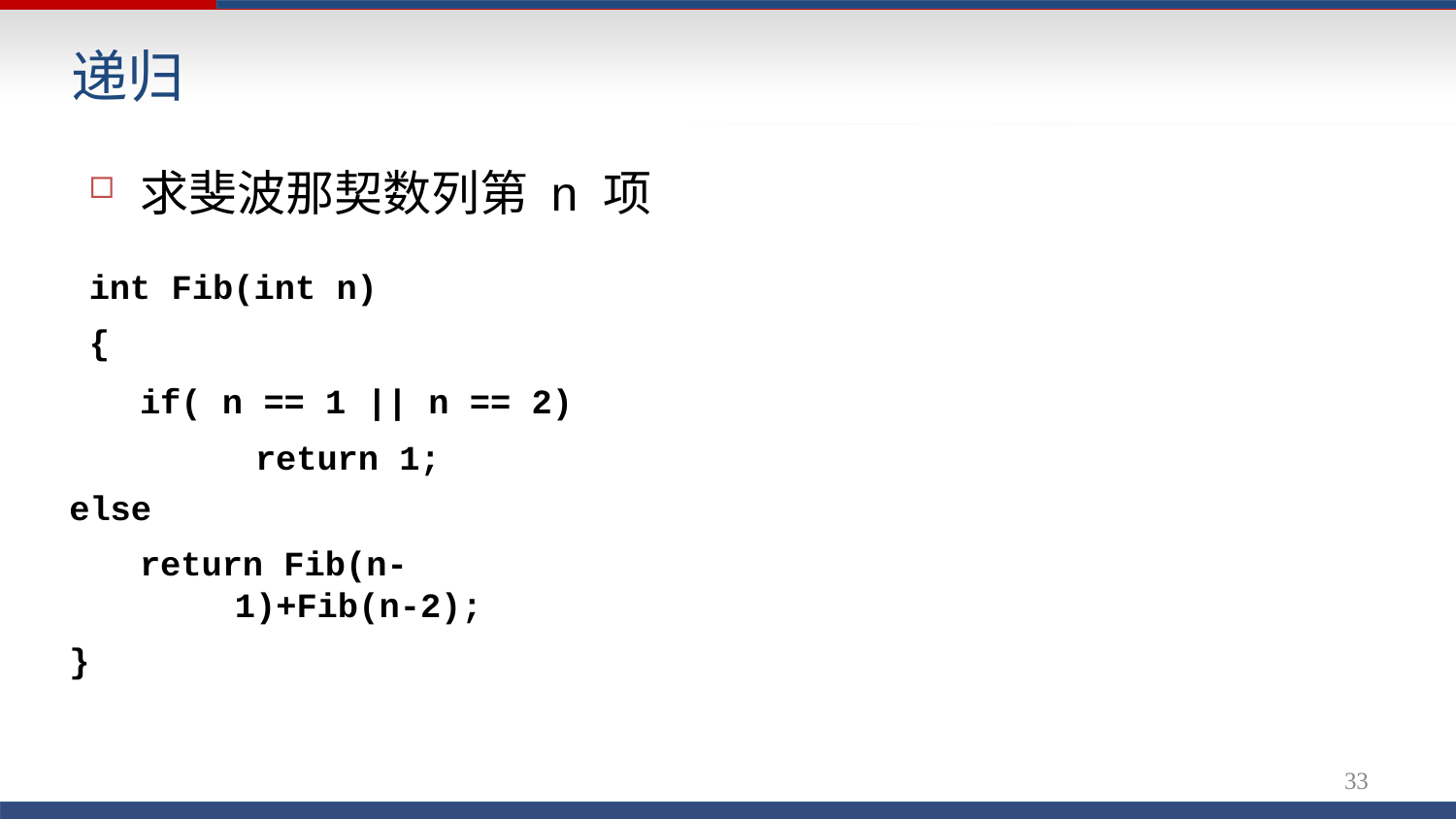

递归
求斐波那契数列第 n 项

int Fib(int n)
{
if( n == 1 || n == 2)  return 1;
else
return Fib(n-1)+Fib(n-2);
}
33